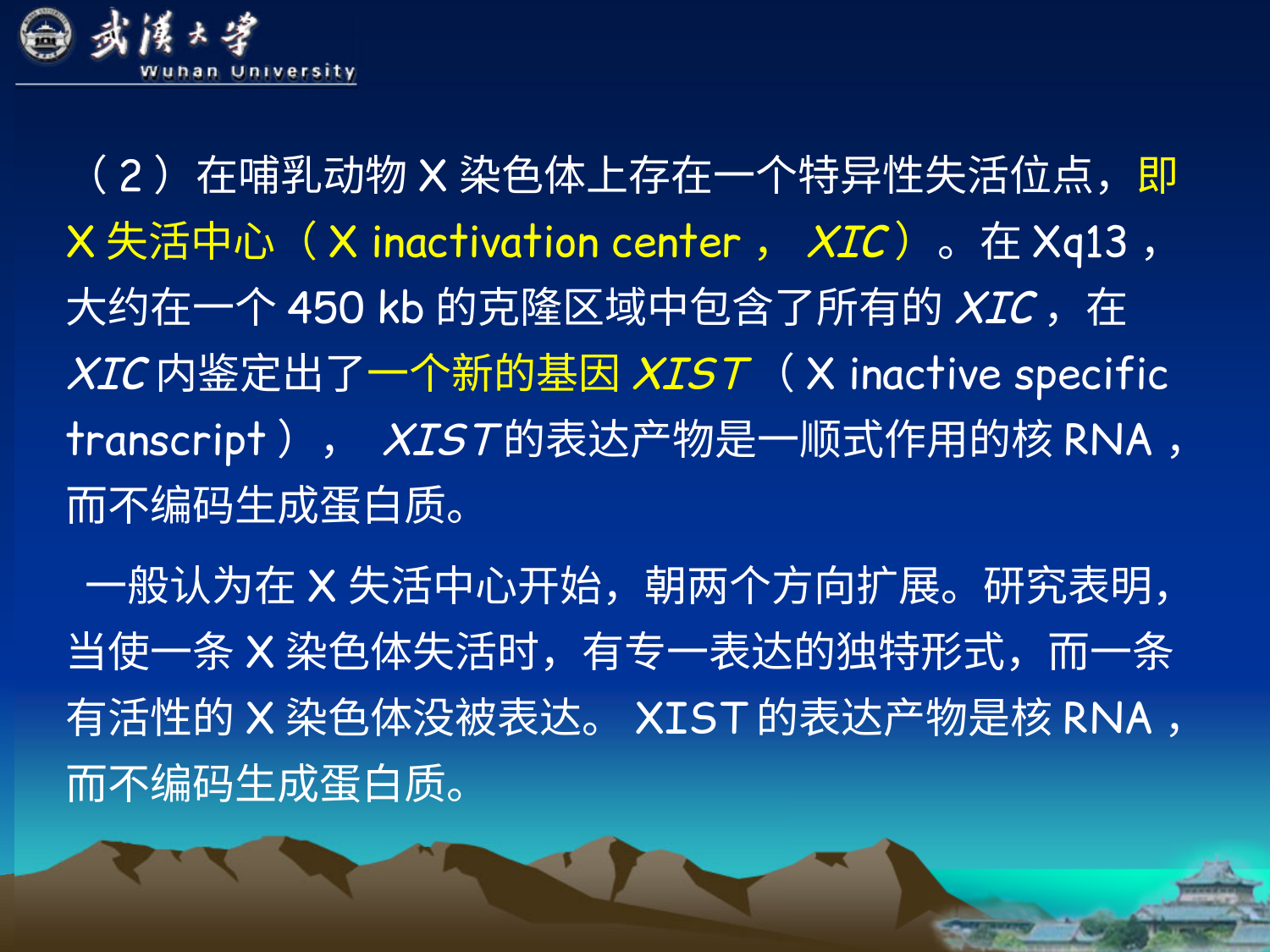

（2）在哺乳动物X染色体上存在一个特异性失活位点，即X失活中心（X inactivation center，XIC）。在Xq13，大约在一个450 kb的克隆区域中包含了所有的XIC，在XIC内鉴定出了一个新的基因XIST（X inactive specific transcript）， XIST的表达产物是一顺式作用的核RNA，而不编码生成蛋白质。
 一般认为在X失活中心开始，朝两个方向扩展。研究表明，当使一条X染色体失活时，有专一表达的独特形式，而一条有活性的X染色体没被表达。XIST的表达产物是核RNA，而不编码生成蛋白质。